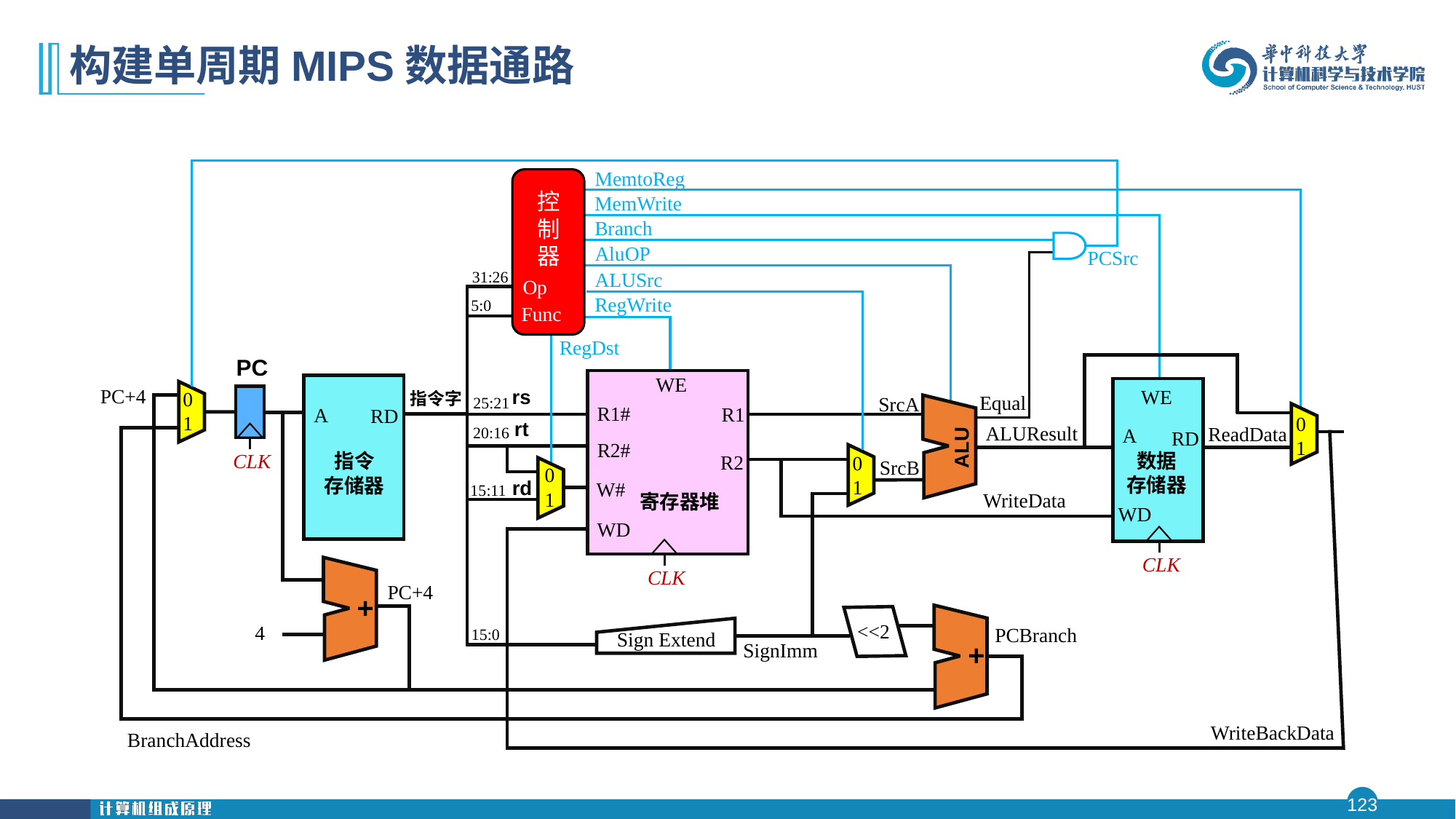

# 构建单周期MIPS数据通路
MemtoReg

控
制
器
Op
Func
MemWrite
Branch

AluOP
PCSrc
31:26
ALUSrc
RegWrite
5:0
RegDst
PC
WE

A
RD
指令
存储器
PC+4

WE
A
RD
数据
存储器
WD
rs
0
1
指令字
Equal

SrcA
25:21

R1#
R1

0
1
rt

ALUResult
ReadData
20:16

ALU
R2#
CLK
R2
0
1
SrcB
0
1

rd
W#
15:11

WriteData
寄存器堆
WD

CLK

CLK

PC+4
+

<<2

4
PCBranch

15:0
Sign Extend
+
SignImm
+
WriteBackData
BranchAddress